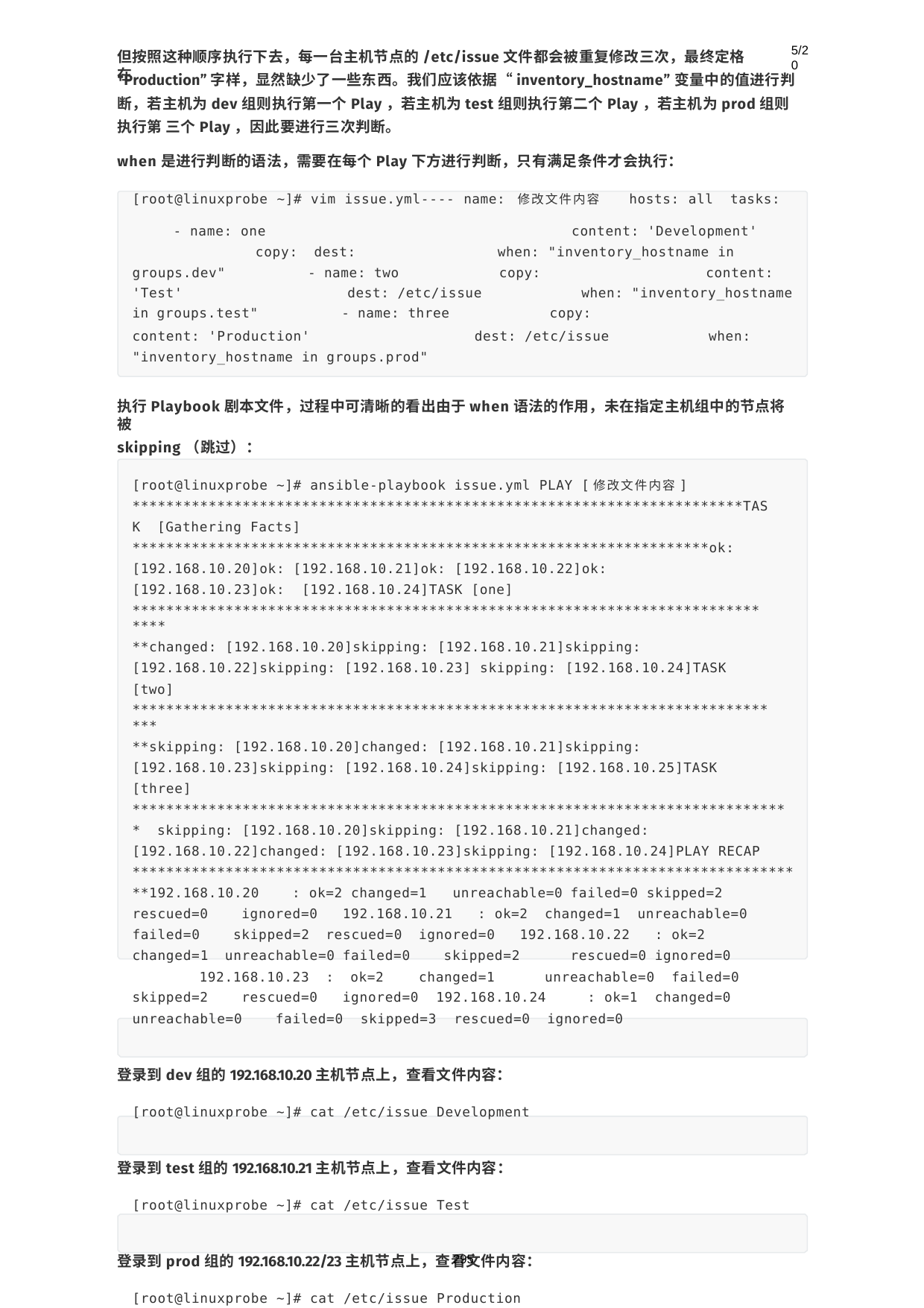

5/20
但按照这种顺序执行下去，每一台主机节点的/etc/issue文件都会被重复修改三次，最终定格在
“Production”字样，显然缺少了一些东西。我们应该依据“inventory_hostname”变量中的值进行判 断，若主机为dev组则执行第一个Play，若主机为test组则执行第二个Play，若主机为prod组则执行第 三个Play，因此要进行三次判断。
when是进行判断的语法，需要在每个Play下方进行判断，只有满足条件才会执行：

[root@linuxprobe ~]# vim issue.yml---- name: 修改文件内容	hosts: all	tasks:

- name: one	copy:  dest: /etc/issue
content: 'Development'  when: "inventory_hostname in
| groups.dev" | - name: two | copy: | content: |
| --- | --- | --- | --- |
| 'Test' | dest: /etc/issue |  | when: "inventory\_hostname |
| in groups.test" | - name: three |  | copy: |
content: 'Production'  "inventory_hostname in groups.prod"
dest: /etc/issue
when:
执行Playbook剧本文件，过程中可清晰的看出由于when语法的作用，未在指定主机组中的节点将被
skipping（跳过）：

[root@linuxprobe ~]# ansible-playbook issue.yml PLAY [修改文件内容]
************************************************************************TASK  [Gathering Facts]
********************************************************************ok:  [192.168.10.20]ok: [192.168.10.21]ok: [192.168.10.22]ok: [192.168.10.23]ok:  [192.168.10.24]TASK [one]
******************************************************************************
**changed: [192.168.10.20]skipping: [192.168.10.21]skipping:  [192.168.10.22]skipping: [192.168.10.23] skipping: [192.168.10.24]TASK [two]
******************************************************************************
**skipping: [192.168.10.20]changed: [192.168.10.21]skipping:  [192.168.10.23]skipping: [192.168.10.24]skipping: [192.168.10.25]TASK [three]
******************************************************************************  skipping: [192.168.10.20]skipping: [192.168.10.21]changed:  [192.168.10.22]changed: [192.168.10.23]skipping: [192.168.10.24]PLAY RECAP
******************************************************************************
**192.168.10.20			: ok=2		changed=1		unreachable=0	failed=0	skipped=2  rescued=0		ignored=0		192.168.10.21		: ok=2	changed=1	unreachable=0    failed=0	skipped=2	rescued=0	ignored=0		192.168.10.22			: ok=2	changed=1  unreachable=0	failed=0		skipped=2		rescued=0	ignored=0		192.168.10.23	:  ok=2	changed=1			unreachable=0	failed=0	skipped=2		rescued=0		ignored=0  192.168.10.24		: ok=1		changed=0	unreachable=0	failed=0  skipped=3  rescued=0 ignored=0

登录到dev组的192.168.10.20主机节点上，查看文件内容：

[root@linuxprobe ~]# cat /etc/issue Development

登录到test组的192.168.10.21主机节点上，查看文件内容：

[root@linuxprobe ~]# cat /etc/issue Test

登录到prod组的192.168.10.22/23主机节点上，查看文件内容：

[root@linuxprobe ~]# cat /etc/issue Production

295